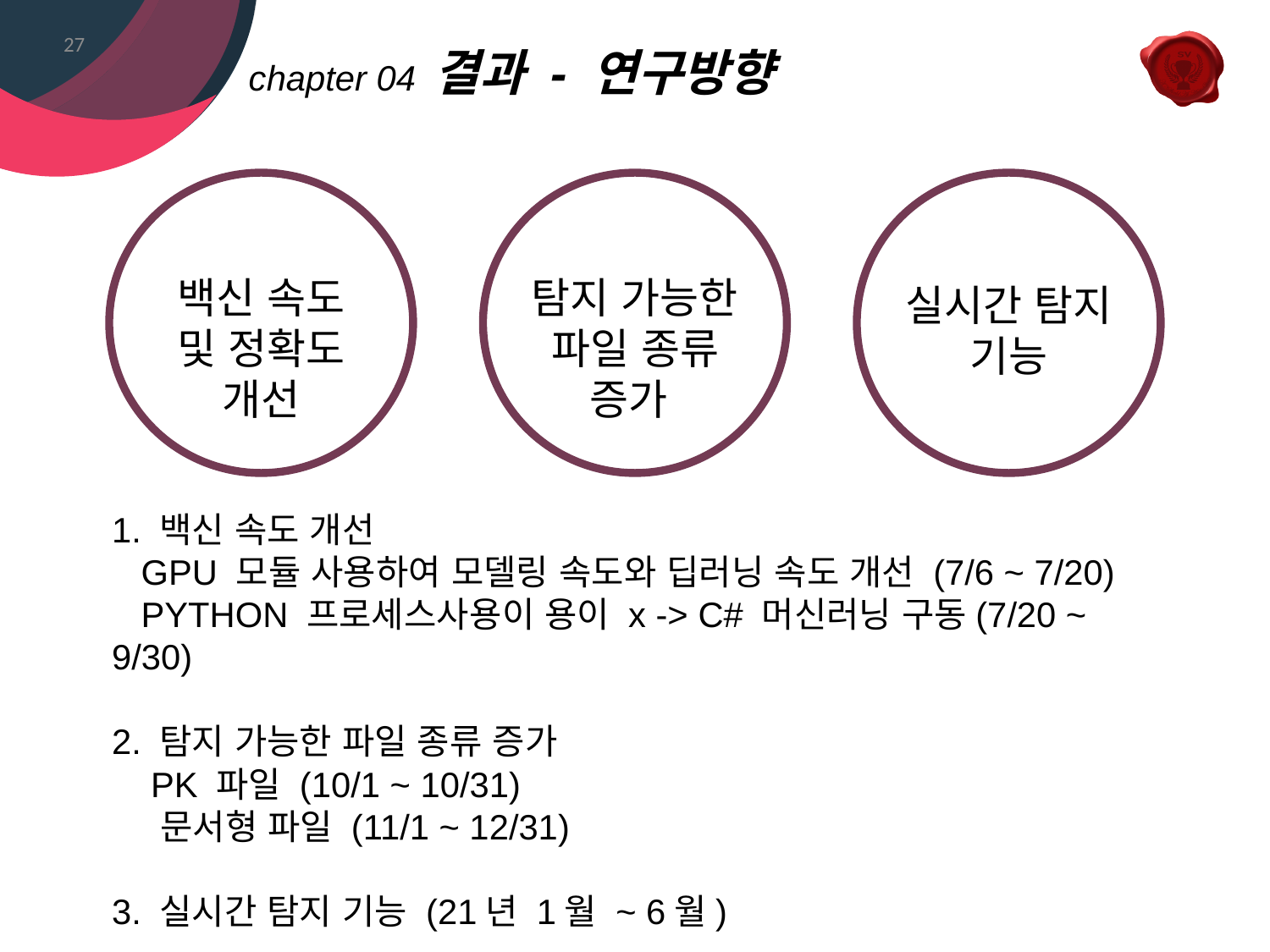

27

백신 속도 및 정확도 개선

탐지 가능한 파일 종류 증가

실시간 탐지 기능
1. 백신 속도 개선
   GPU 모듈 사용하여 모델링 속도와 딥러닝 속도 개선 (7/6 ~ 7/20)
   PYTHON 프로세스사용이 용이 x -> C# 머신러닝 구동(7/20 ~ 9/30)

2. 탐지 가능한 파일 종류 증가
    PK 파일 (10/1 ~ 10/31)
    문서형 파일 (11/1 ~ 12/31)

3. 실시간 탐지 기능 (21년 1월 ~ 6월)